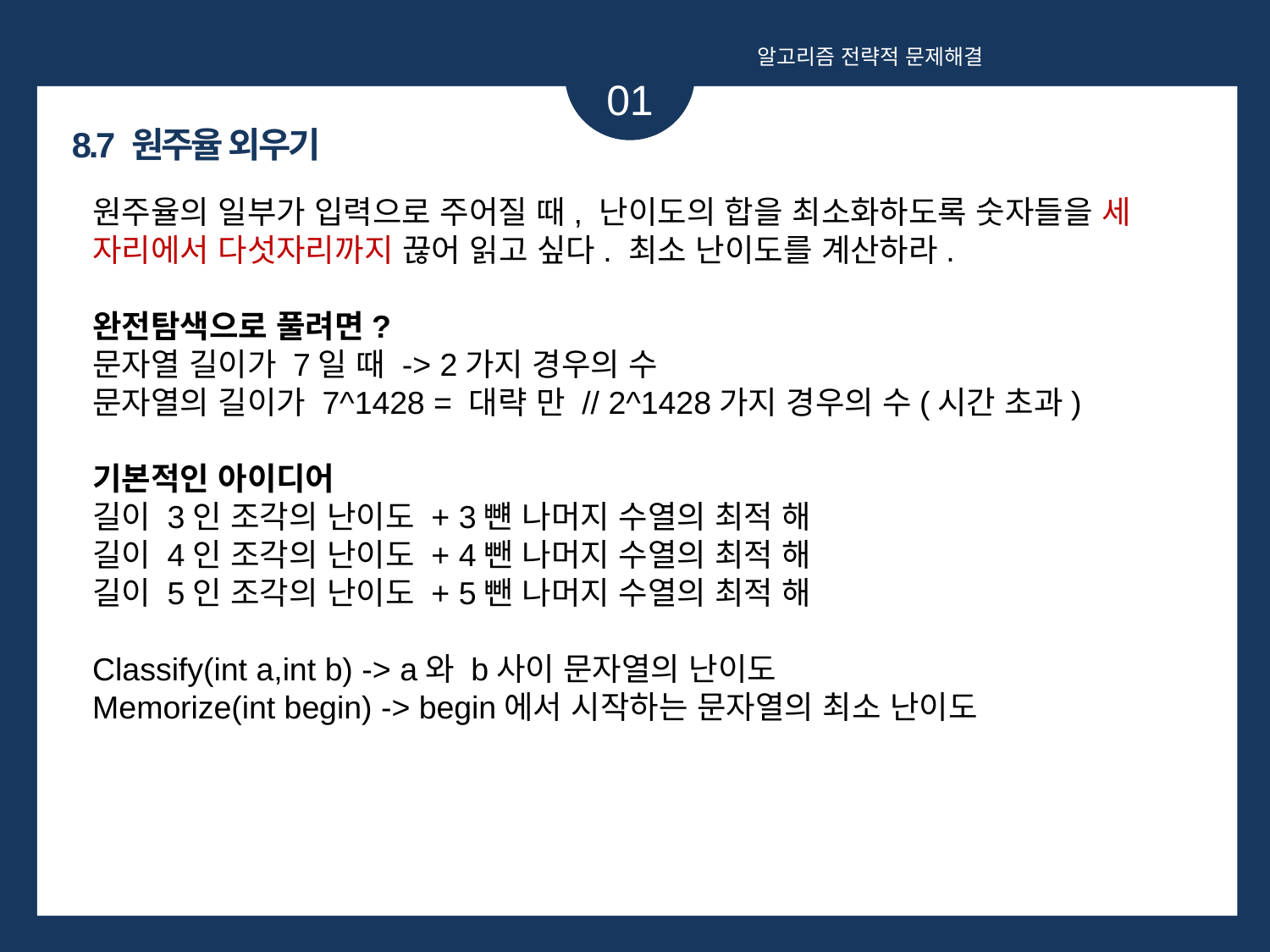

알고리즘 전략적 문제해결
01
ㄱ
8.7 원주율 외우기
원주율의 일부가 입력으로 주어질 때, 난이도의 합을 최소화하도록 숫자들을 세 자리에서 다섯자리까지 끊어 읽고 싶다. 최소 난이도를 계산하라.

완전탐색으로 풀려면?
문자열 길이가 7일 때 -> 2가지 경우의 수
문자열의 길이가 7^1428 = 대략 만 // 2^1428가지 경우의 수(시간 초과)

기본적인 아이디어
길이 3인 조각의 난이도 + 3뺸 나머지 수열의 최적 해
길이 4인 조각의 난이도 + 4뺀 나머지 수열의 최적 해
길이 5인 조각의 난이도 + 5뺀 나머지 수열의 최적 해

Classify(int a,int b) -> a와 b사이 문자열의 난이도
Memorize(int begin) -> begin에서 시작하는 문자열의 최소 난이도